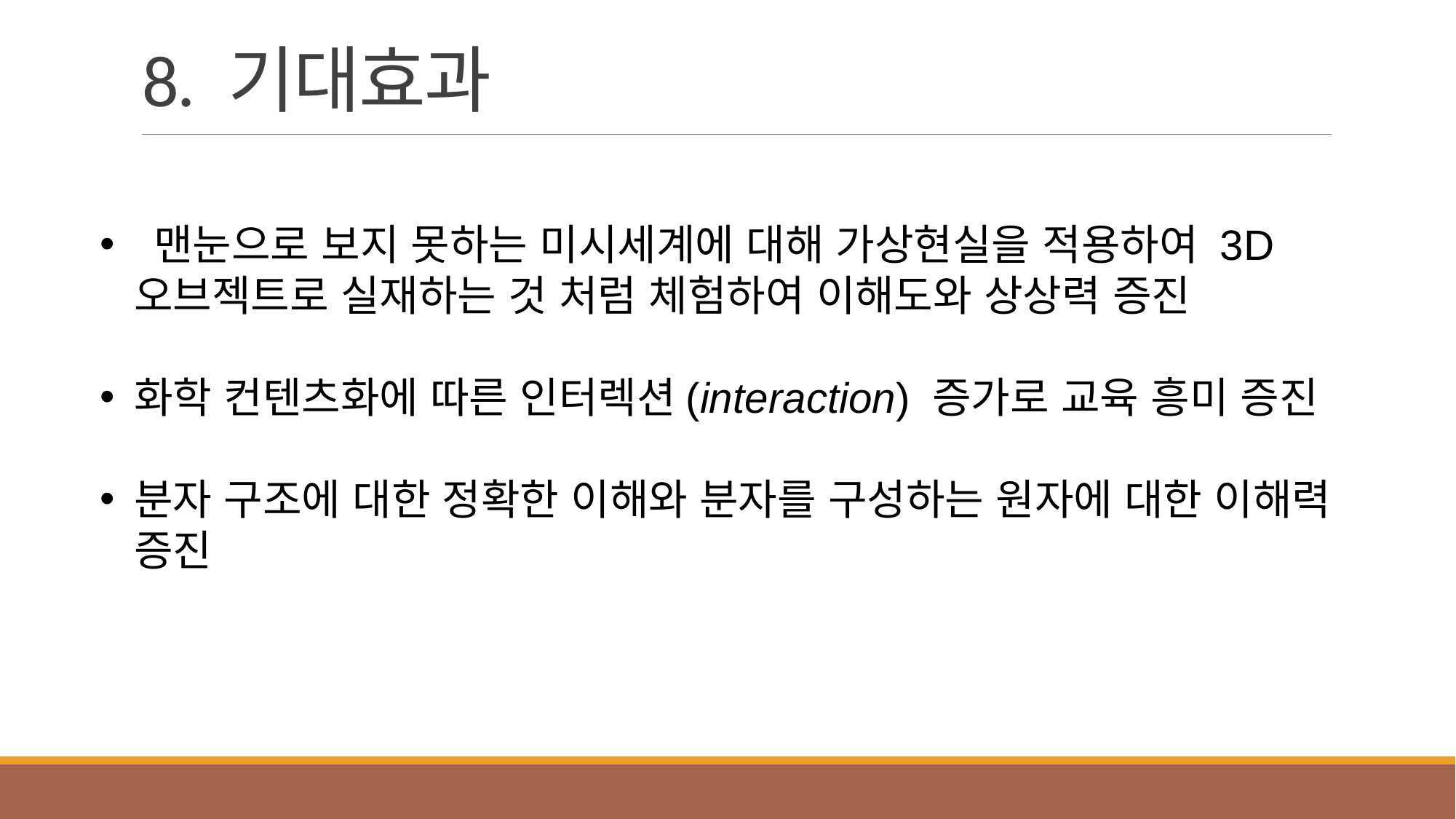

# 8. 기대효과
 맨눈으로 보지 못하는 미시세계에 대해 가상현실을 적용하여 3D오브젝트로 실재하는 것 처럼 체험하여 이해도와 상상력 증진

화학 컨텐츠화에 따른 인터렉션(interaction) 증가로 교육 흥미 증진

분자 구조에 대한 정확한 이해와 분자를 구성하는 원자에 대한 이해력 증진